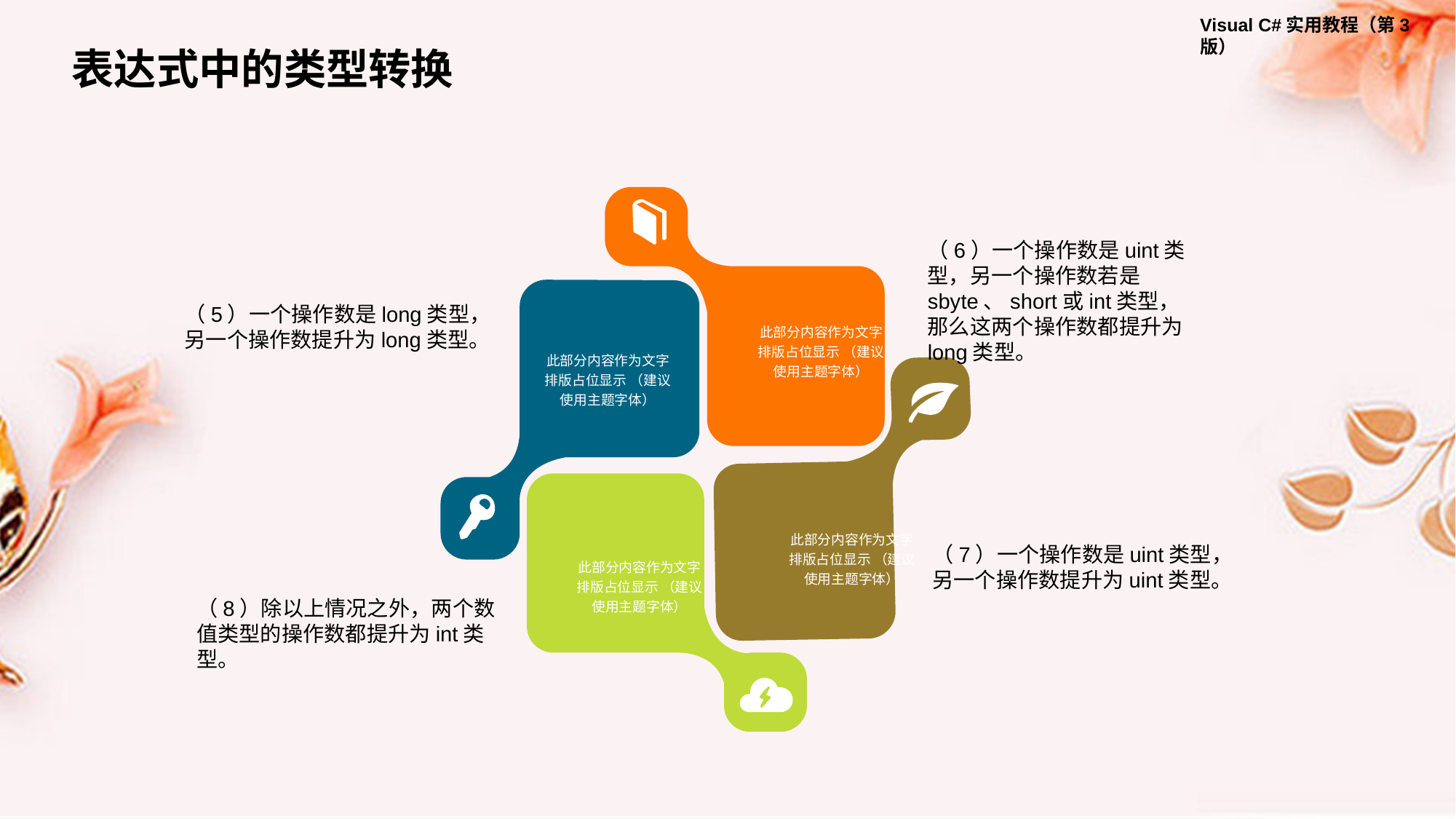

表达式中的类型转换

（6）一个操作数是uint类型，另一个操作数若是sbyte、short或int类型，那么这两个操作数都提升为long类型。

此部分内容作为文字排版占位显示 （建议使用主题字体）
（5）一个操作数是long类型，另一个操作数提升为long类型。
此部分内容作为文字排版占位显示 （建议使用主题字体）

此部分内容作为文字排版占位显示 （建议使用主题字体）
此部分内容作为文字排版占位显示 （建议使用主题字体）
（7）一个操作数是uint类型，另一个操作数提升为uint类型。
（8）除以上情况之外，两个数值类型的操作数都提升为int类型。